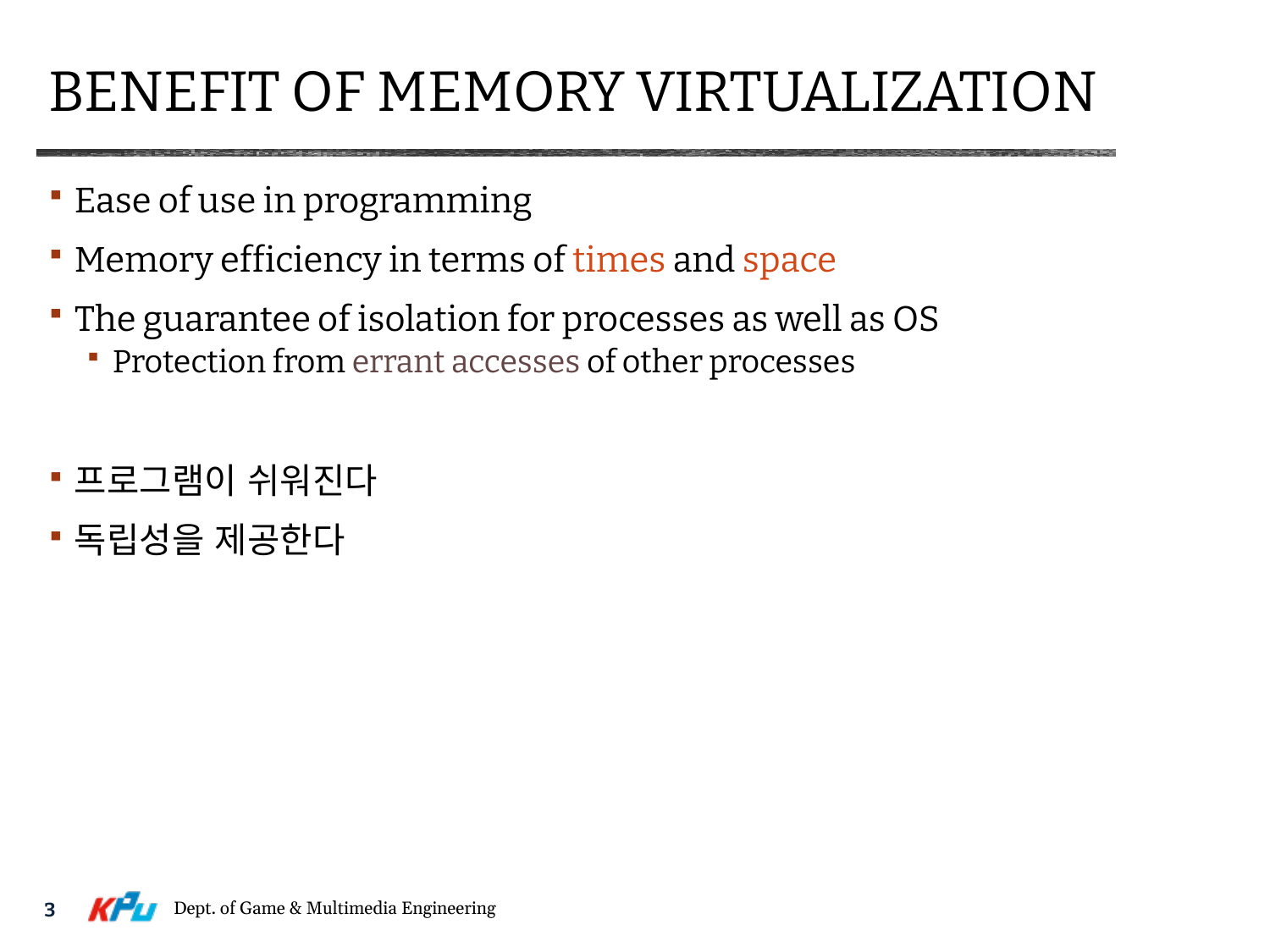

# Benefit of Memory Virtualization
Ease of use in programming
Memory efficiency in terms of times and space
The guarantee of isolation for processes as well as OS
Protection from errant accesses of other processes

프로그램이 쉬워진다
독립성을 제공한다
Dept. of Game & Multimedia Engineering
3